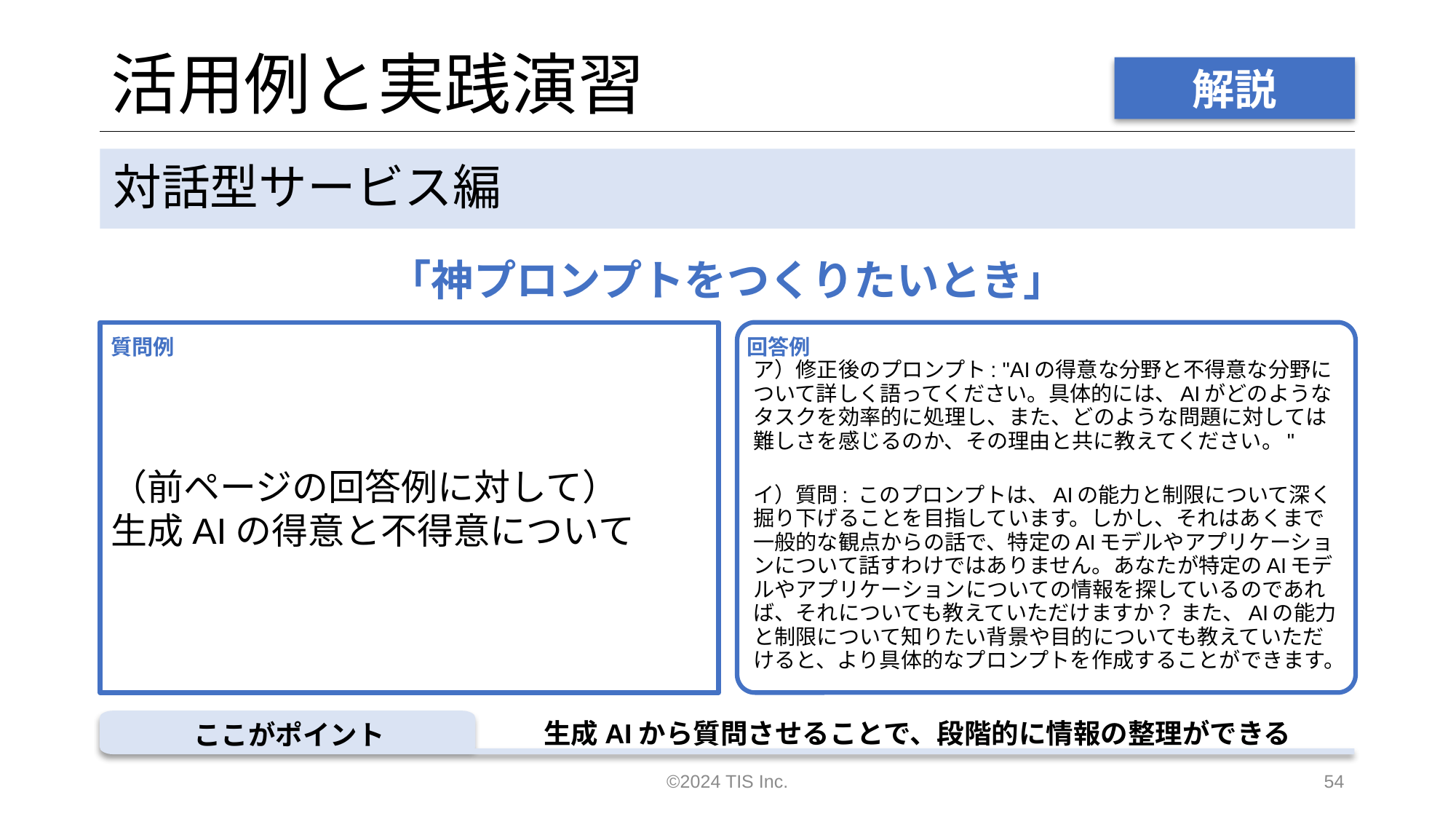

# 活用例と実践演習
解説
対話型サービス編
「神プロンプトをつくりたいとき」
ア）修正後のプロンプト: "AIの得意な分野と不得意な分野について詳しく語ってください。具体的には、AIがどのようなタスクを効率的に処理し、また、どのような問題に対しては難しさを感じるのか、その理由と共に教えてください。"

イ）質問: このプロンプトは、AIの能力と制限について深く掘り下げることを目指しています。しかし、それはあくまで一般的な観点からの話で、特定のAIモデルやアプリケーションについて話すわけではありません。あなたが特定のAIモデルやアプリケーションについての情報を探しているのであれば、それについても教えていただけますか？ また、AIの能力と制限について知りたい背景や目的についても教えていただけると、より具体的なプロンプトを作成することができます。
（前ページの回答例に対して）
生成AIの得意と不得意について
質問例
回答例

生成AIから質問させることで、段階的に情報の整理ができる
ここがポイント
©2024 TIS Inc.
54